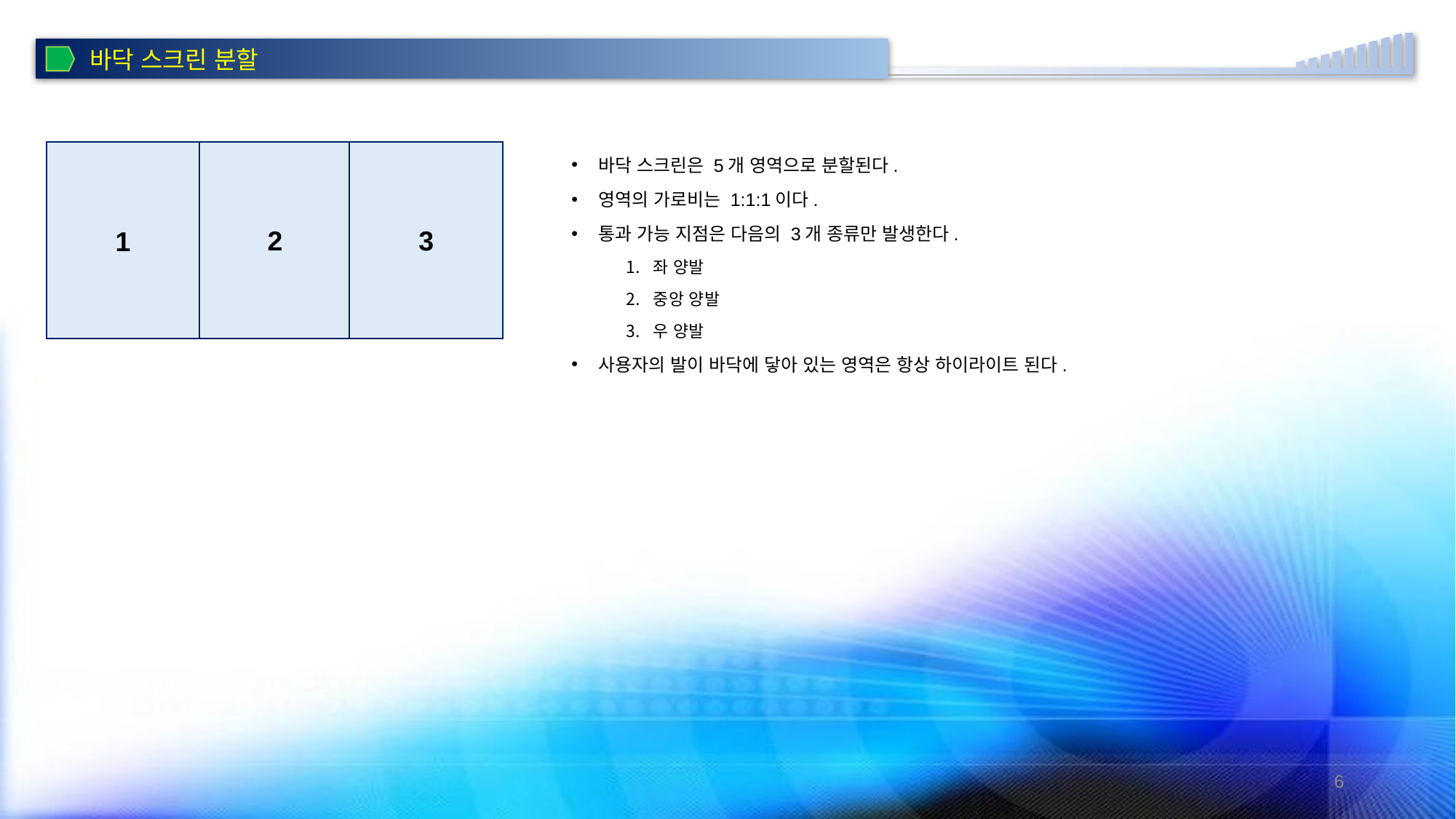

바닥 스크린 분할

1
2
3
바닥 스크린은 5개 영역으로 분할된다.
영역의 가로비는 1:1:1이다.
통과 가능 지점은 다음의 3개 종류만 발생한다.
좌 양발
중앙 양발
우 양발
사용자의 발이 바닥에 닿아 있는 영역은 항상 하이라이트 된다.
6